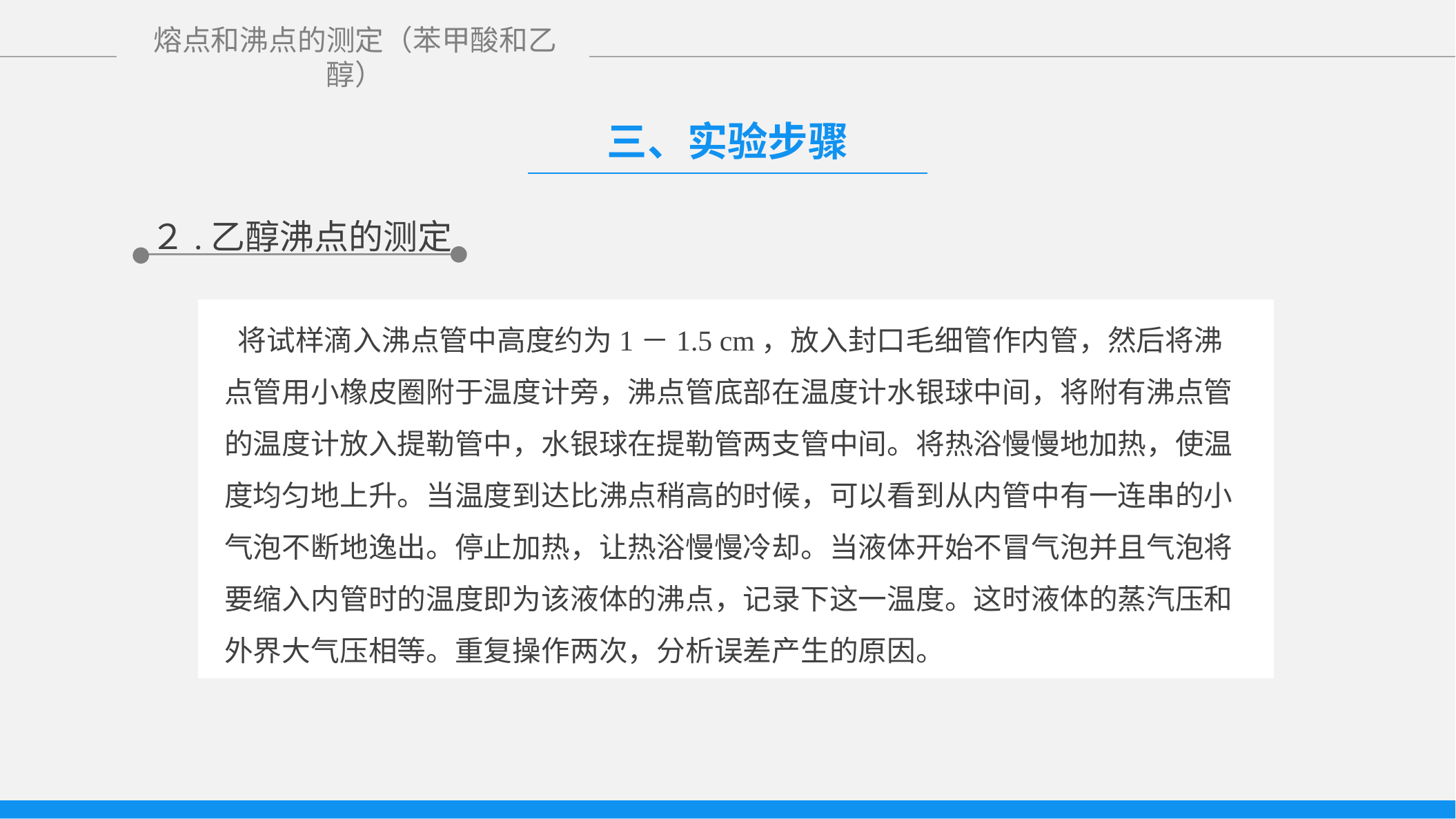

三、实验步骤
２.乙醇沸点的测定

 将试样滴入沸点管中高度约为1－1.5 cm，放入封口毛细管作内管，然后将沸点管用小橡皮圈附于温度计旁，沸点管底部在温度计水银球中间，将附有沸点管的温度计放入提勒管中，水银球在提勒管两支管中间。将热浴慢慢地加热，使温度均匀地上升。当温度到达比沸点稍高的时候，可以看到从内管中有一连串的小气泡不断地逸出。停止加热，让热浴慢慢冷却。当液体开始不冒气泡并且气泡将要缩入内管时的温度即为该液体的沸点，记录下这一温度。这时液体的蒸汽压和外界大气压相等。重复操作两次，分析误差产生的原因。